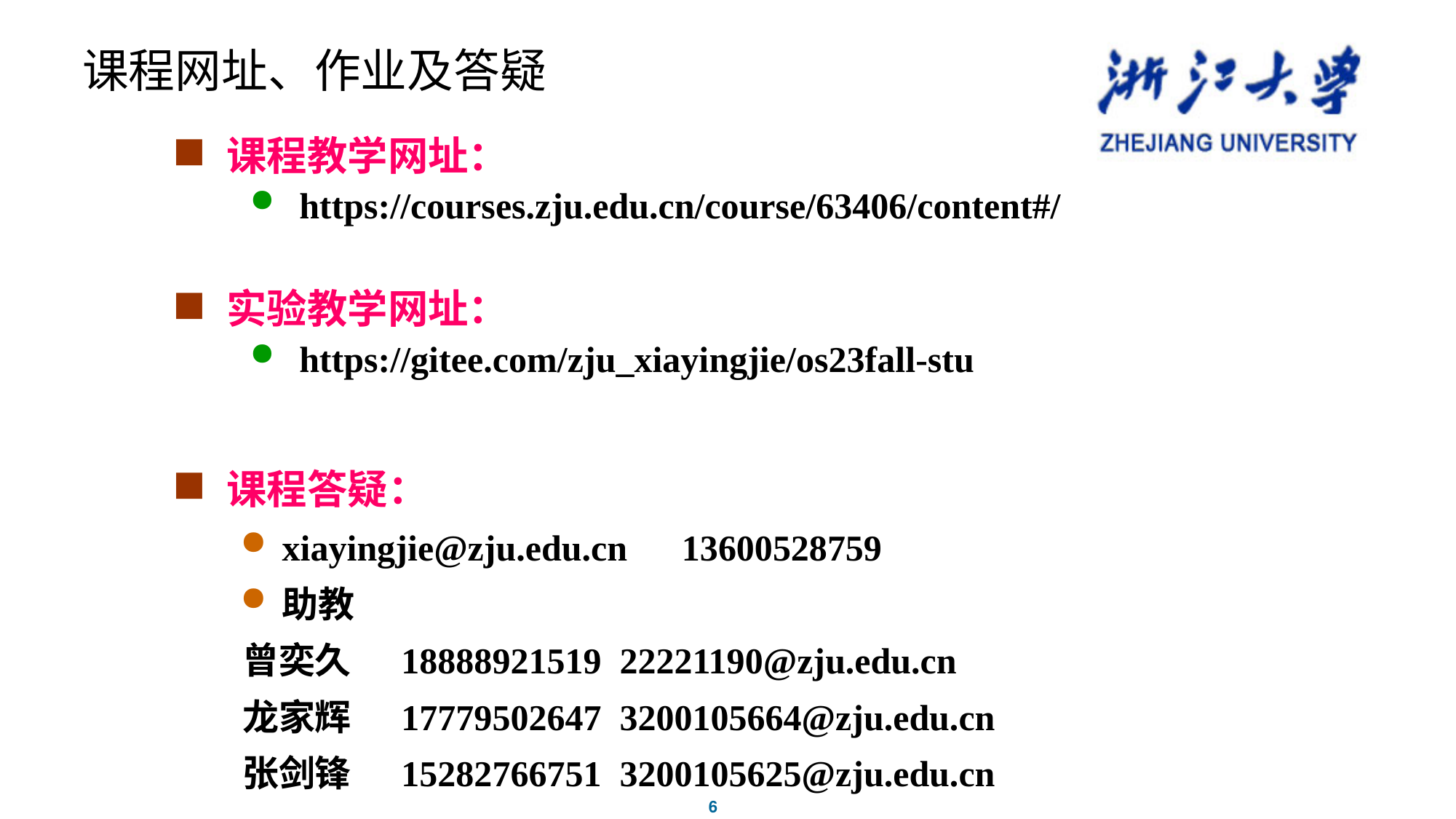

课程网址、作业及答疑
课程教学网址：
https://courses.zju.edu.cn/course/63406/content#/

实验教学网址：
https://gitee.com/zju_xiayingjie/os23fall-stu

课程答疑：
xiayingjie@zju.edu.cn      13600528759
助教
曾奕久     18888921519  22221190@zju.edu.cn
龙家辉     17779502647  3200105664@zju.edu.cn
张剑锋     15282766751  3200105625@zju.edu.cn